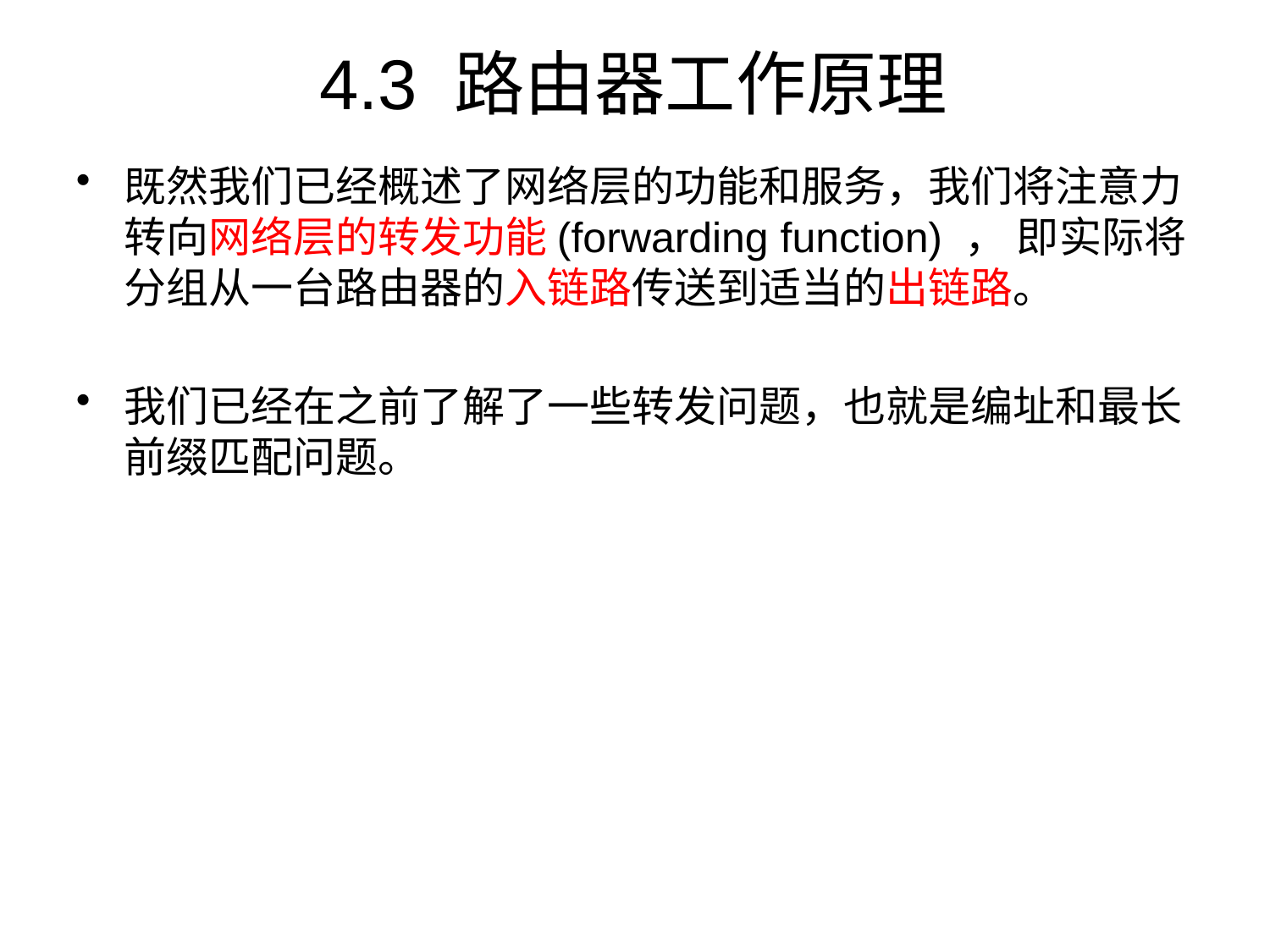

# 4.3 路由器工作原理
既然我们已经概述了网络层的功能和服务，我们将注意力转向网络层的转发功能(forwarding function) ， 即实际将分组从一台路由器的入链路传送到适当的出链路。

我们已经在之前了解了一些转发问题，也就是编址和最长前缀匹配问题。